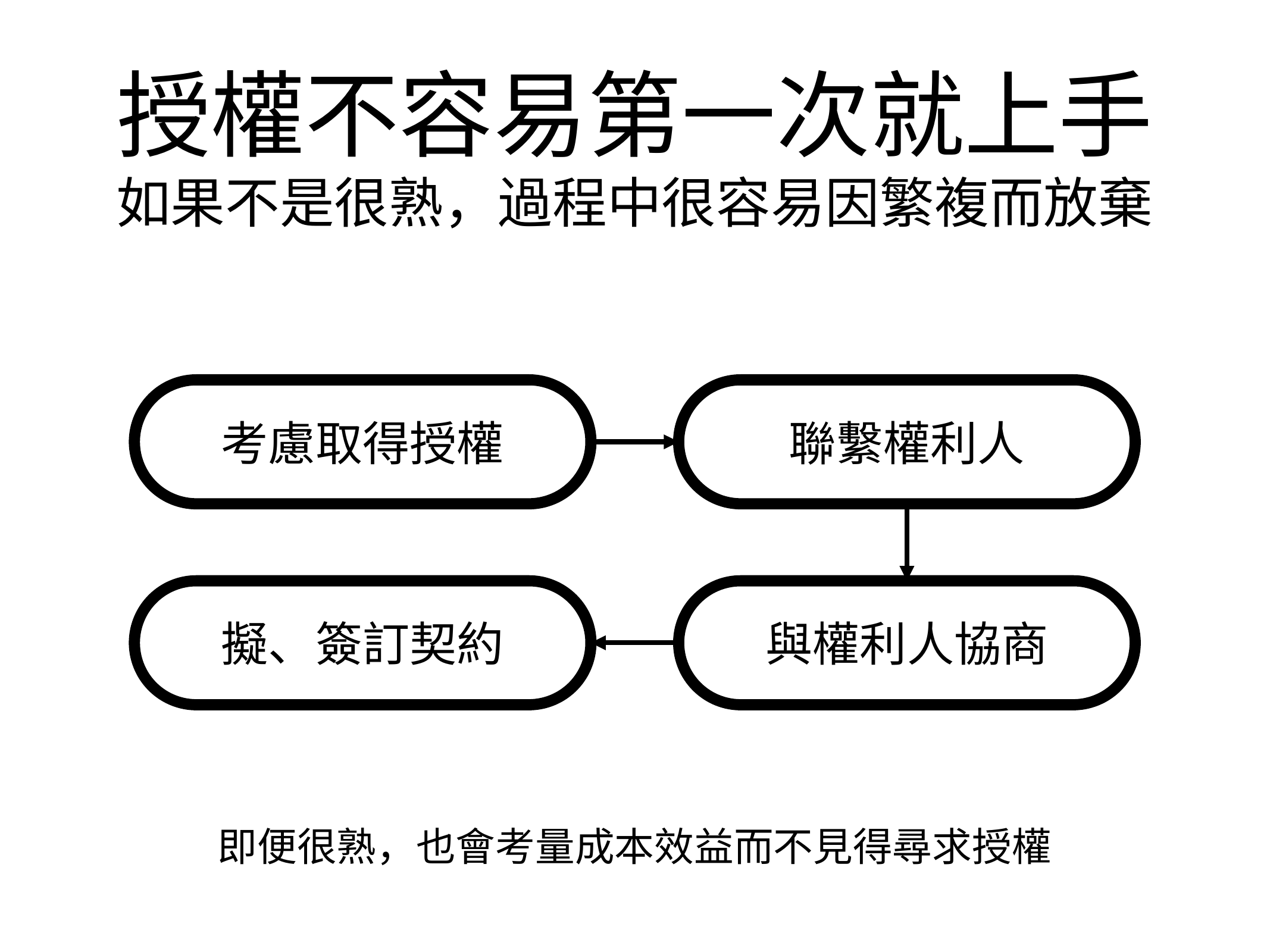

# 授權不容易第一次就上手
如果不是很熟，過程中很容易因繁複而放棄
考慮取得授權
聯繫權利人
擬、簽訂契約
與權利人協商
即便很熟，也會考量成本效益而不見得尋求授權